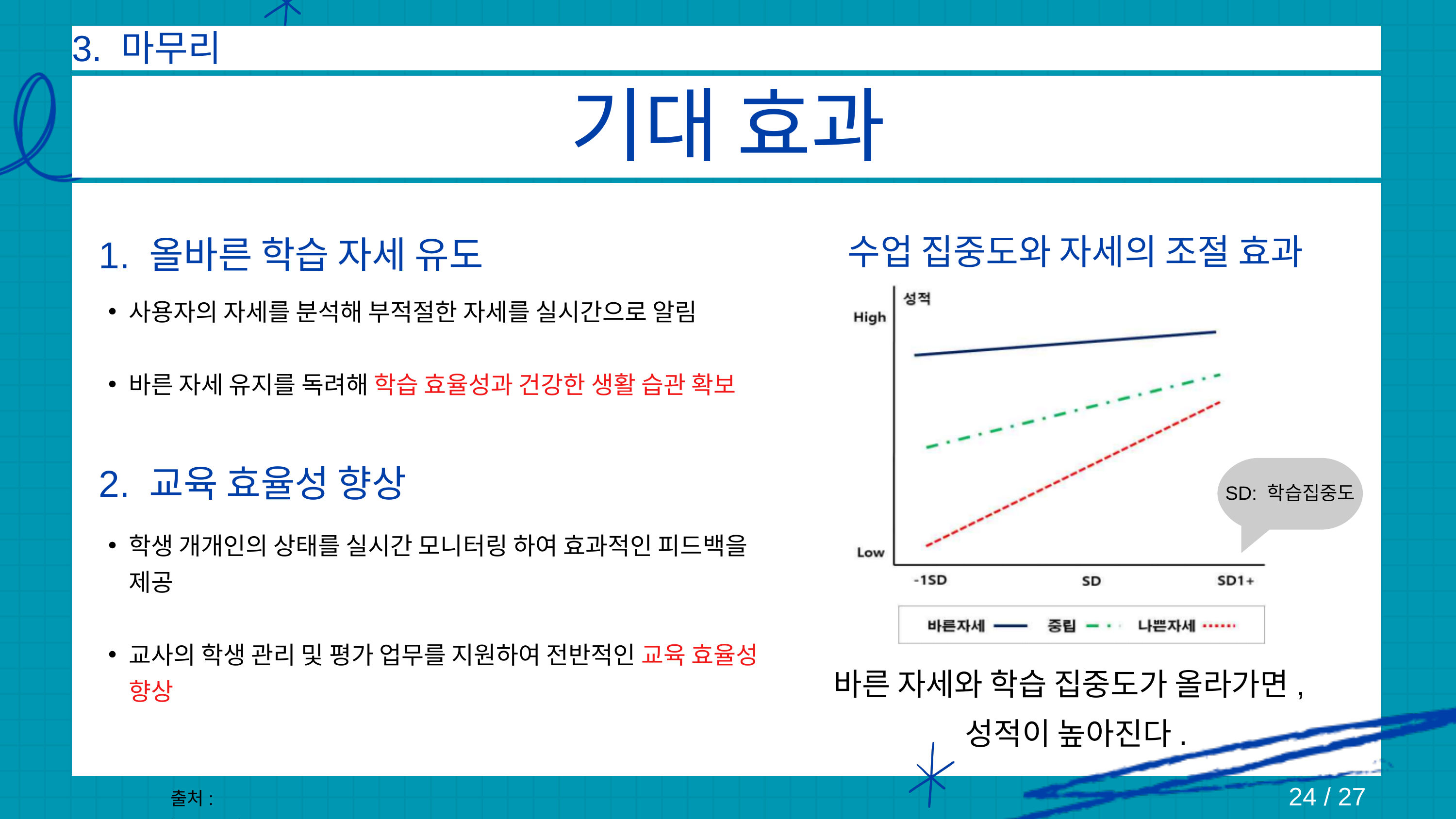

3. 마무리

기대 효과

수업 집중도와 자세의 조절 효과
1. 올바른 학습 자세 유도

사용자의 자세를 분석해 부적절한 자세를 실시간으로 알림

바른 자세 유지를 독려해 학습 효율성과 건강한 생활 습관 확보
2. 교육 효율성 향상

SD: 학습집중도
학생 개개인의 상태를 실시간 모니터링 하여 효과적인 피드백을 제공

교사의 학생 관리 및 평가 업무를 지원하여 전반적인 교육 효율성 향상
바른 자세와 학습 집중도가 올라가면,
 성적이 높아진다.

출처: 한국진로창업경영학회지
24 / 27